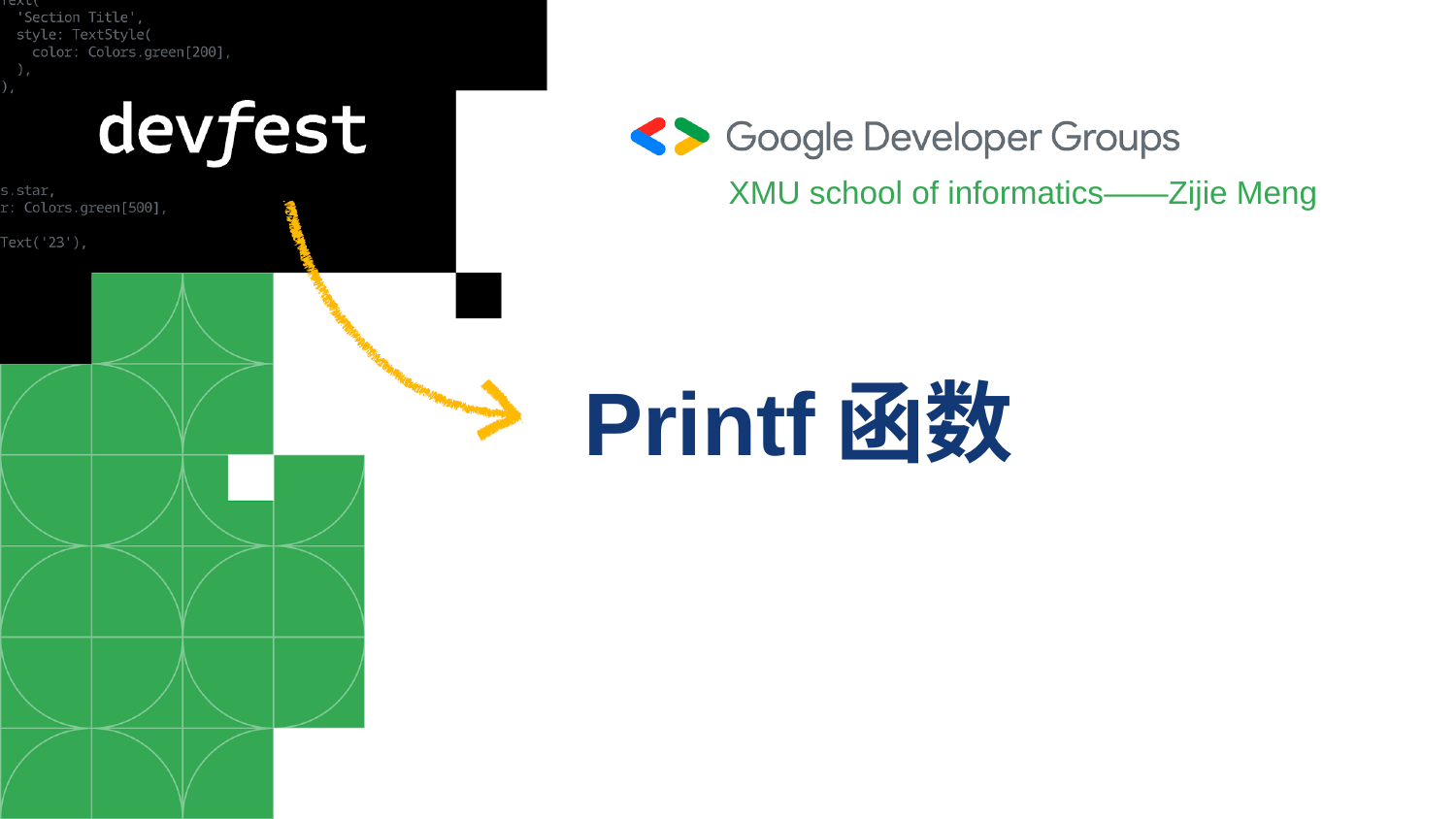

XMU school of informatics——Zijie Meng
# Printf函数